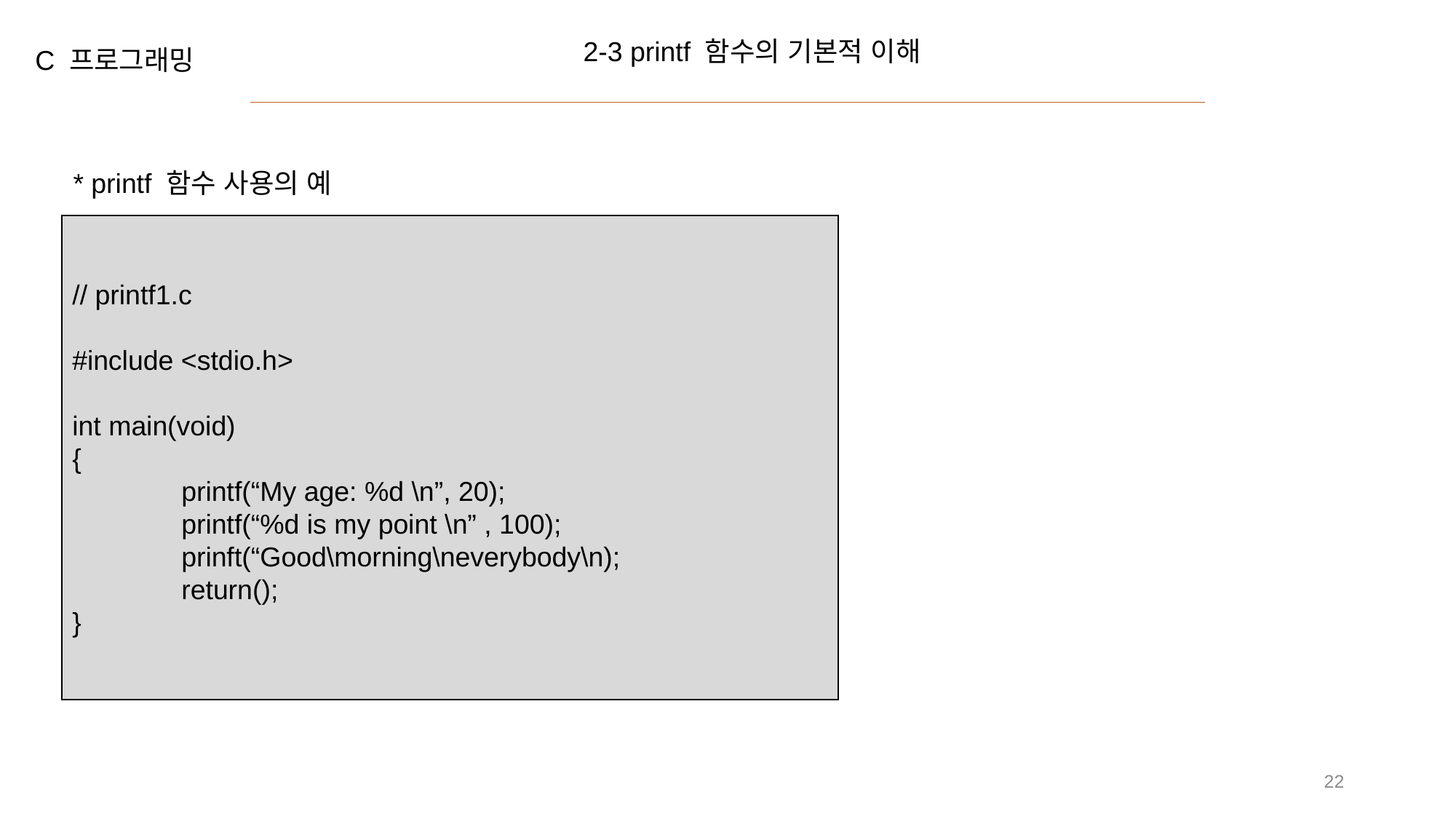

2-3 printf 함수의 기본적 이해
C 프로그래밍
* printf 함수 사용의 예

// printf1.c

#include <stdio.h>

int main(void)
{
	printf(“My age: %d \n”, 20);
	printf(“%d is my point \n” , 100);
	prinft(“Good\morning\neverybody\n);
	return();
}

22